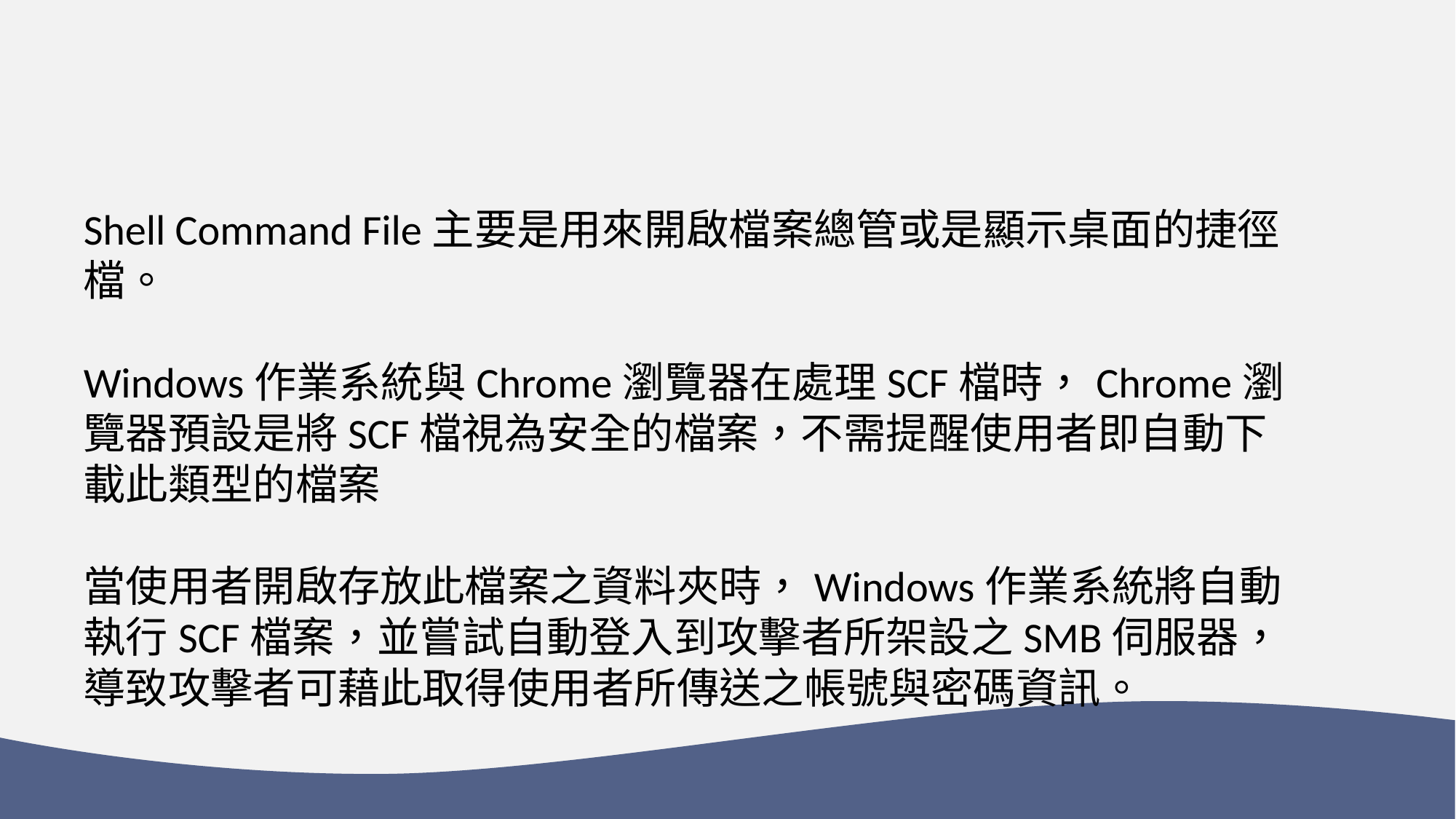

#
Shell Command File主要是用來開啟檔案總管或是顯示桌面的捷徑檔。

Windows作業系統與Chrome瀏覽器在處理SCF檔時，Chrome瀏覽器預設是將SCF檔視為安全的檔案，不需提醒使用者即自動下載此類型的檔案

當使用者開啟存放此檔案之資料夾時，Windows作業系統將自動執行SCF檔案，並嘗試自動登入到攻擊者所架設之SMB伺服器，導致攻擊者可藉此取得使用者所傳送之帳號與密碼資訊。

11